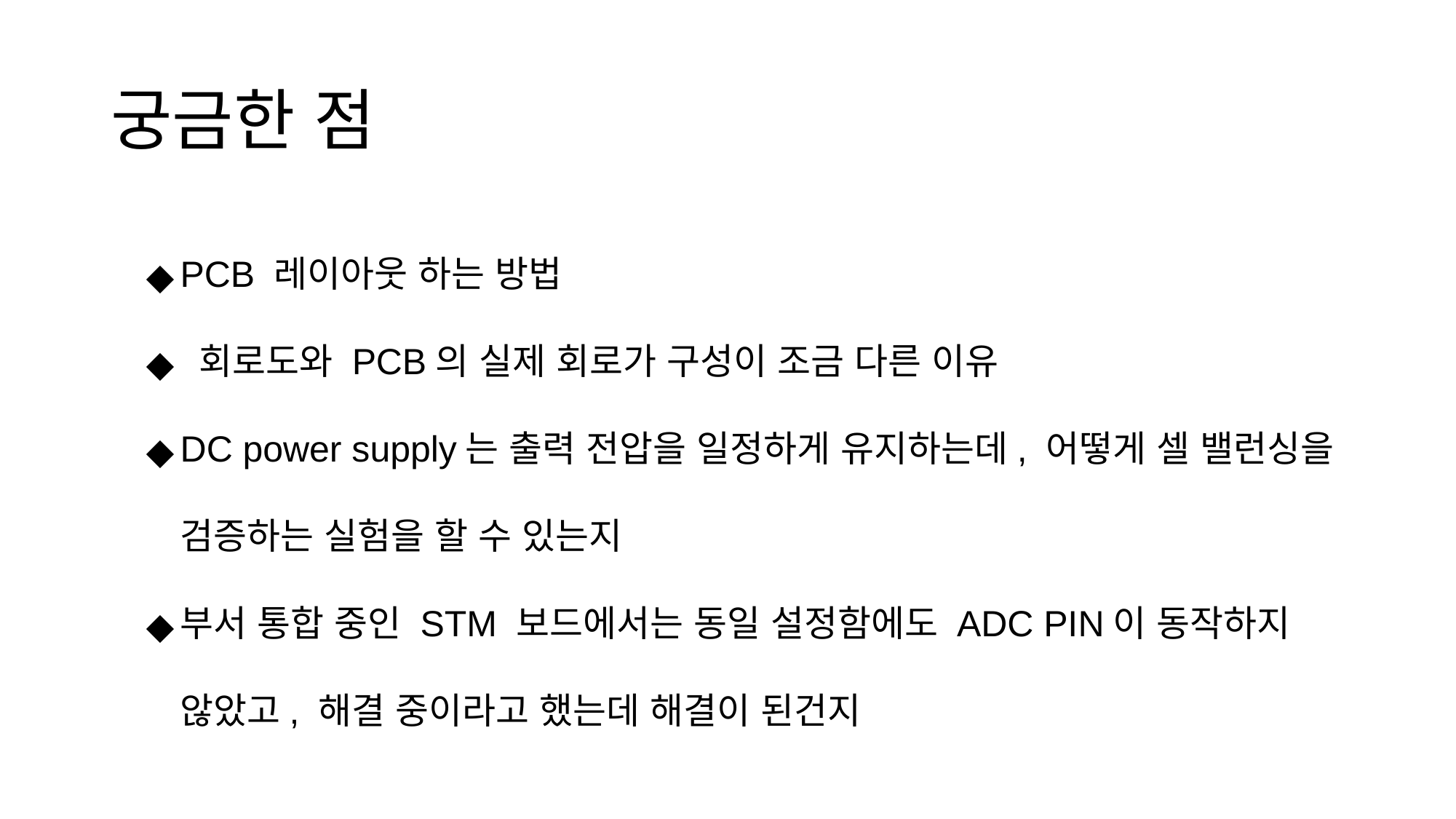

# 궁금한 점
PCB 레이아웃 하는 방법
 회로도와 PCB의 실제 회로가 구성이 조금 다른 이유
DC power supply는 출력 전압을 일정하게 유지하는데, 어떻게 셀 밸런싱을 검증하는 실험을 할 수 있는지
부서 통합 중인 STM 보드에서는 동일 설정함에도 ADC PIN이 동작하지 않았고, 해결 중이라고 했는데 해결이 된건지